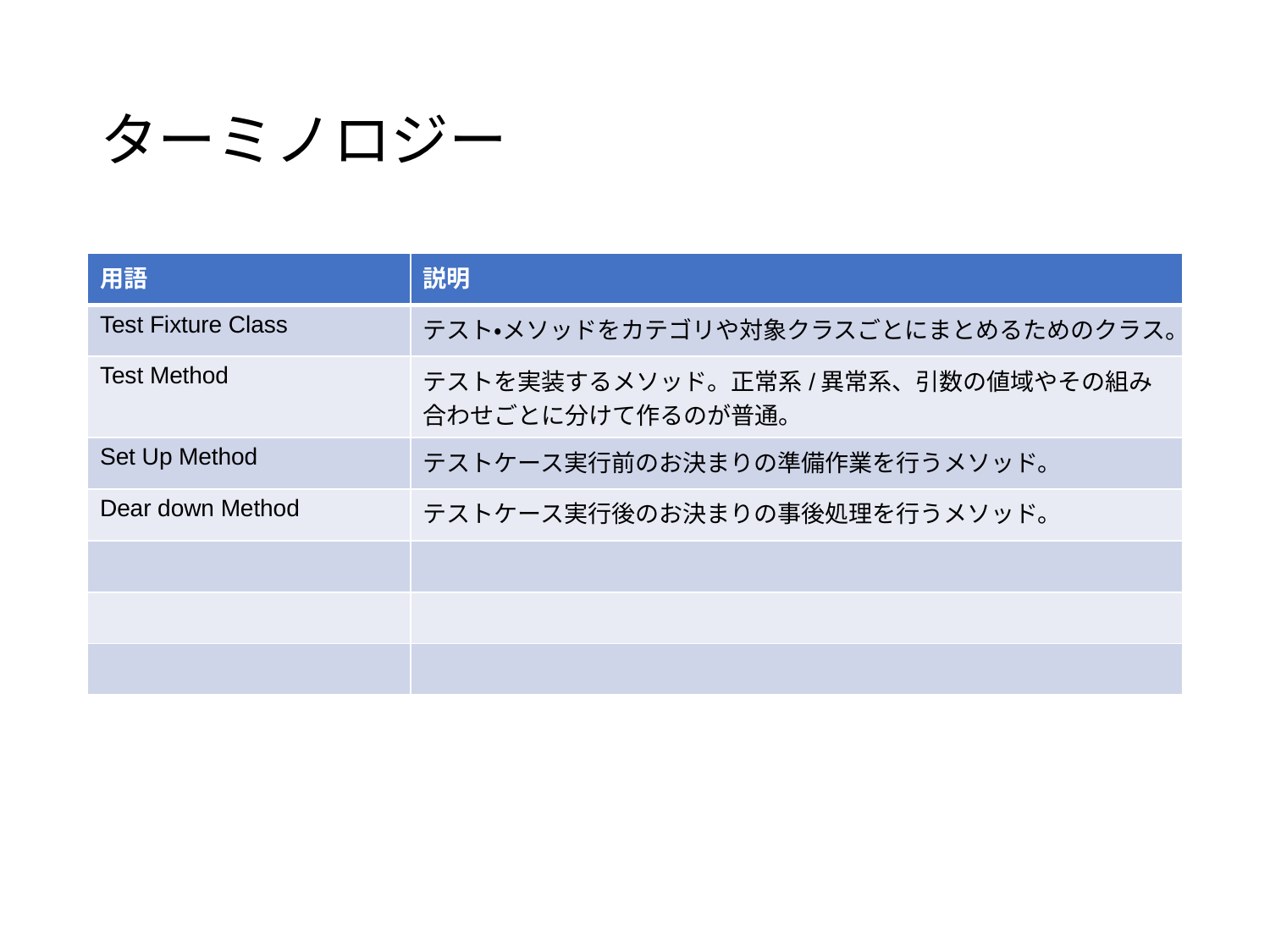

# ターミノロジー
| 用語 | 説明 |
| --- | --- |
| Test Fixture Class | テスト・メソッドをカテゴリや対象クラスごとにまとめるためのクラス。 |
| Test Method | テストを実装するメソッド。正常系/異常系、引数の値域やその組み合わせごとに分けて作るのが普通。 |
| Set Up Method | テストケース実行前のお決まりの準備作業を行うメソッド。 |
| Dear down Method | テストケース実行後のお決まりの事後処理を行うメソッド。 |
|  |  |
|  |  |
|  |  |